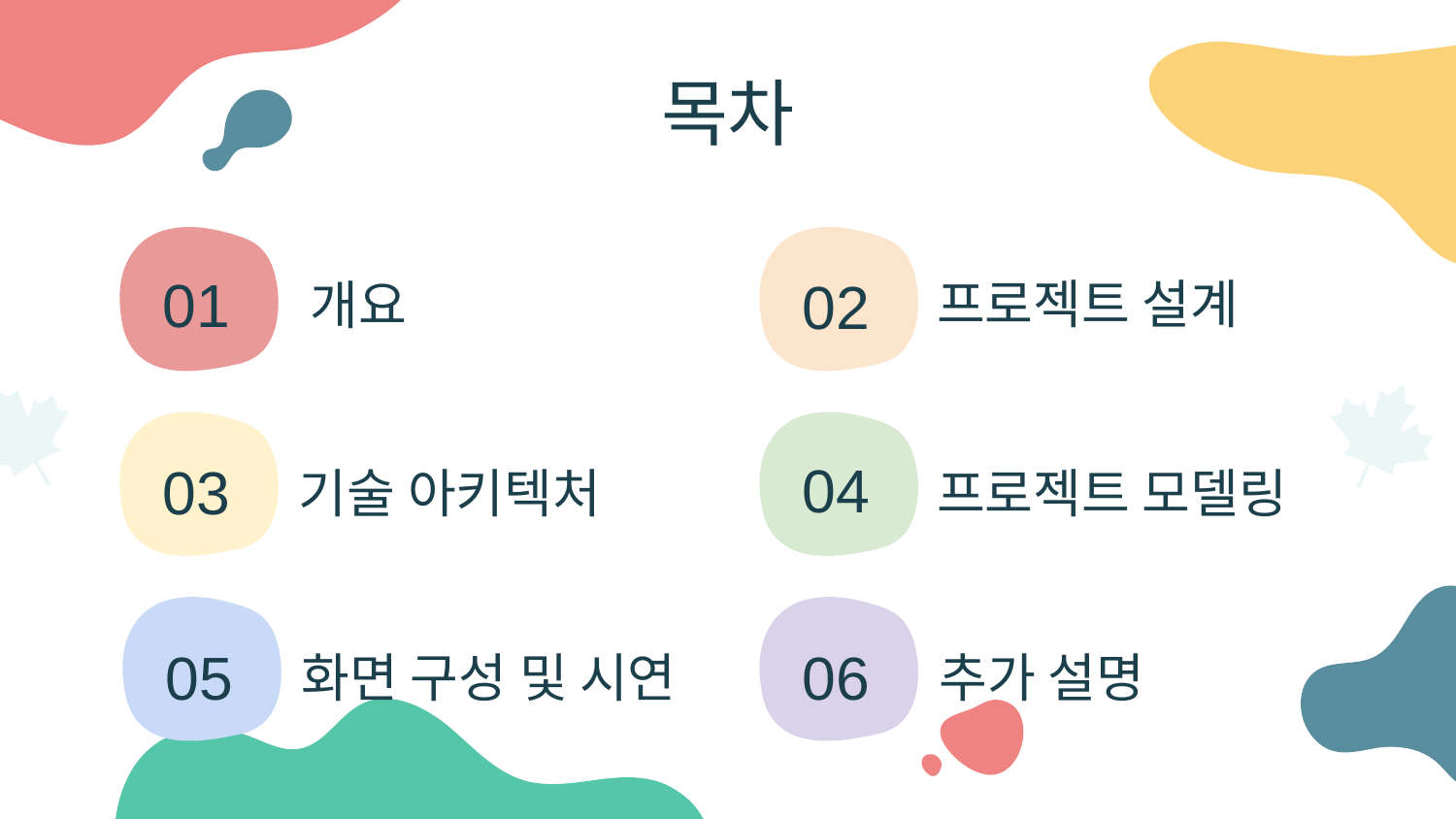

# 목차

01
02
프로젝트 설계
개요

04
03
기술 아키텍처
프로젝트 모델링

05
06
화면 구성 및 시연
추가 설명